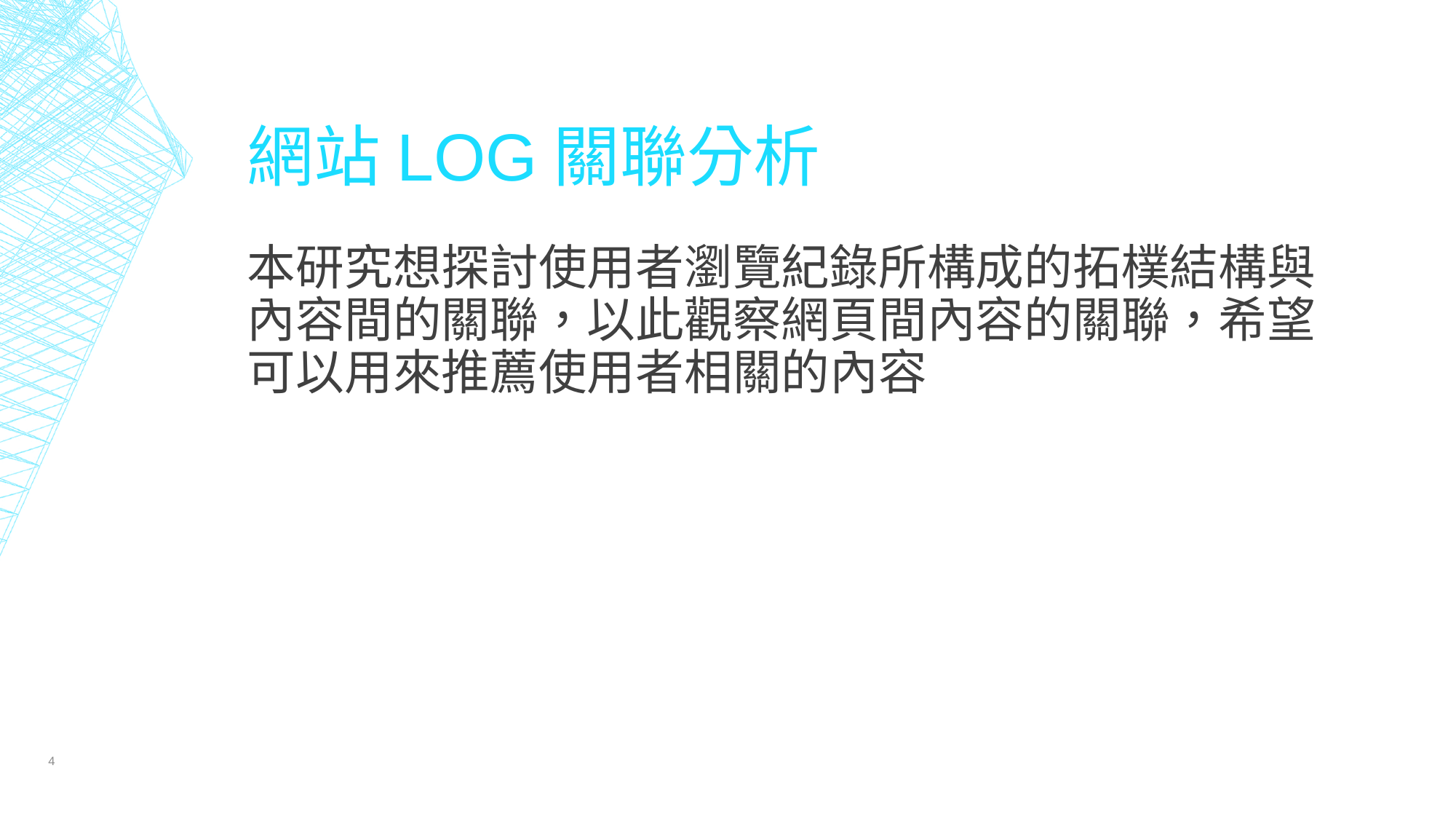

# 網站log關聯分析
本研究想探討使用者瀏覽紀錄所構成的拓樸結構與內容間的關聯，以此觀察網頁間內容的關聯，希望可以用來推薦使用者相關的內容
4